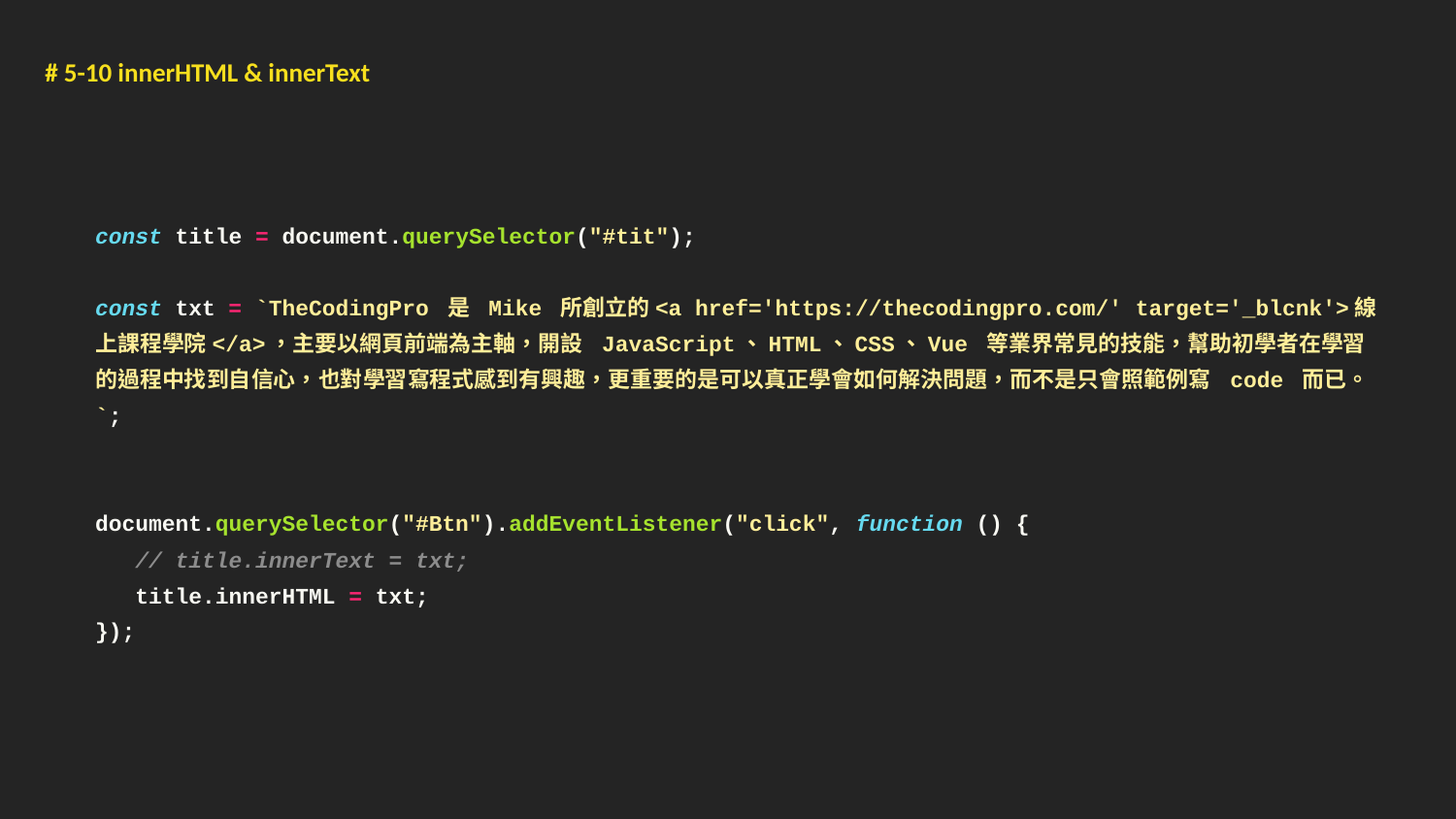

# 5-10 innerHTML & innerText
const title = document.querySelector("#tit");

const txt = `TheCodingPro 是 Mike 所創立的<a href='https://thecodingpro.com/' target='_blcnk'>線上課程學院</a>，主要以網頁前端為主軸，開設 JavaScript、HTML、CSS、Vue 等業界常見的技能，幫助初學者在學習的過程中找到自信心，也對學習寫程式感到有興趣，更重要的是可以真正學會如何解決問題，而不是只會照範例寫 code 而已。`;

document.querySelector("#Btn").addEventListener("click", function () {
   // title.innerText = txt;
   title.innerHTML = txt;
});